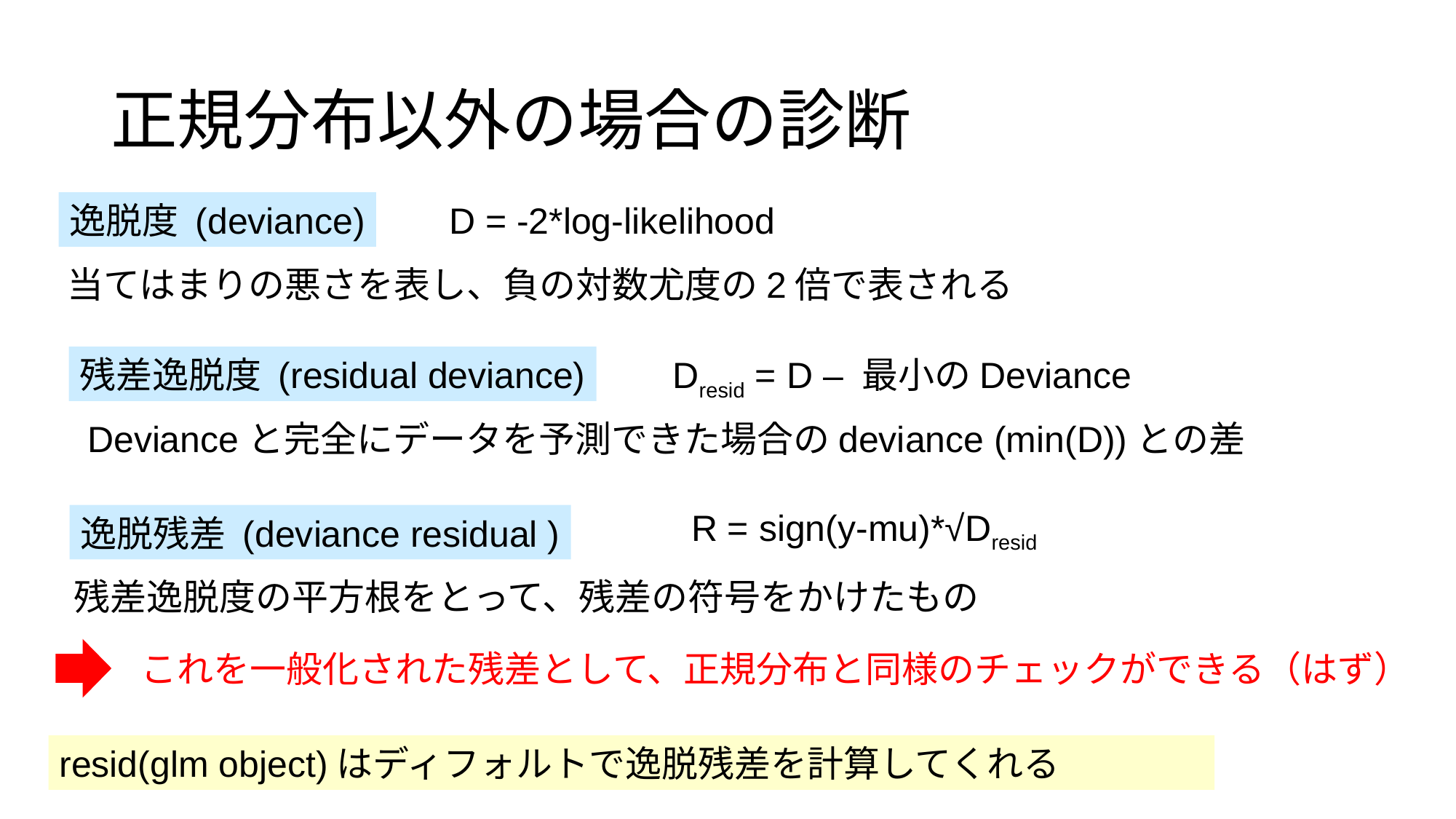

正規分布以外の場合の診断
逸脱度 (deviance)
D = -2*log-likelihood
当てはまりの悪さを表し、負の対数尤度の2倍で表される
Dresid = D – 最小のDeviance
残差逸脱度 (residual deviance)
Devianceと完全にデータを予測できた場合のdeviance (min(D))との差
R = sign(y-mu)*√Dresid
逸脱残差 (deviance residual )
残差逸脱度の平方根をとって、残差の符号をかけたもの

これを一般化された残差として、正規分布と同様のチェックができる（はず）
resid(glm object)はディフォルトで逸脱残差を計算してくれる